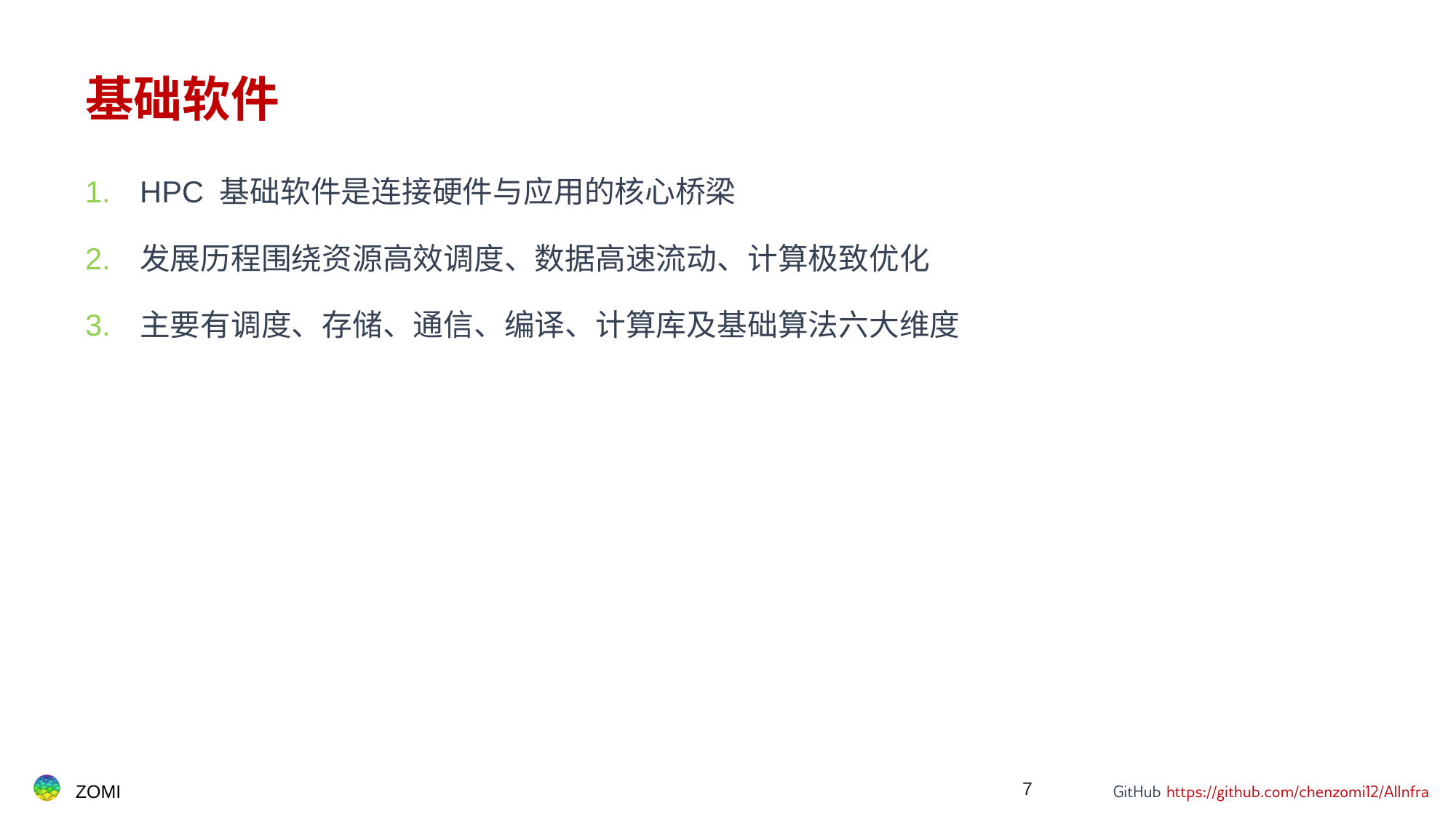

# 基础软件
HPC 基础软件是连接硬件与应用的核心桥梁
发展历程围绕资源高效调度、数据高速流动、计算极致优化
主要有调度、存储、通信、编译、计算库及基础算法六大维度